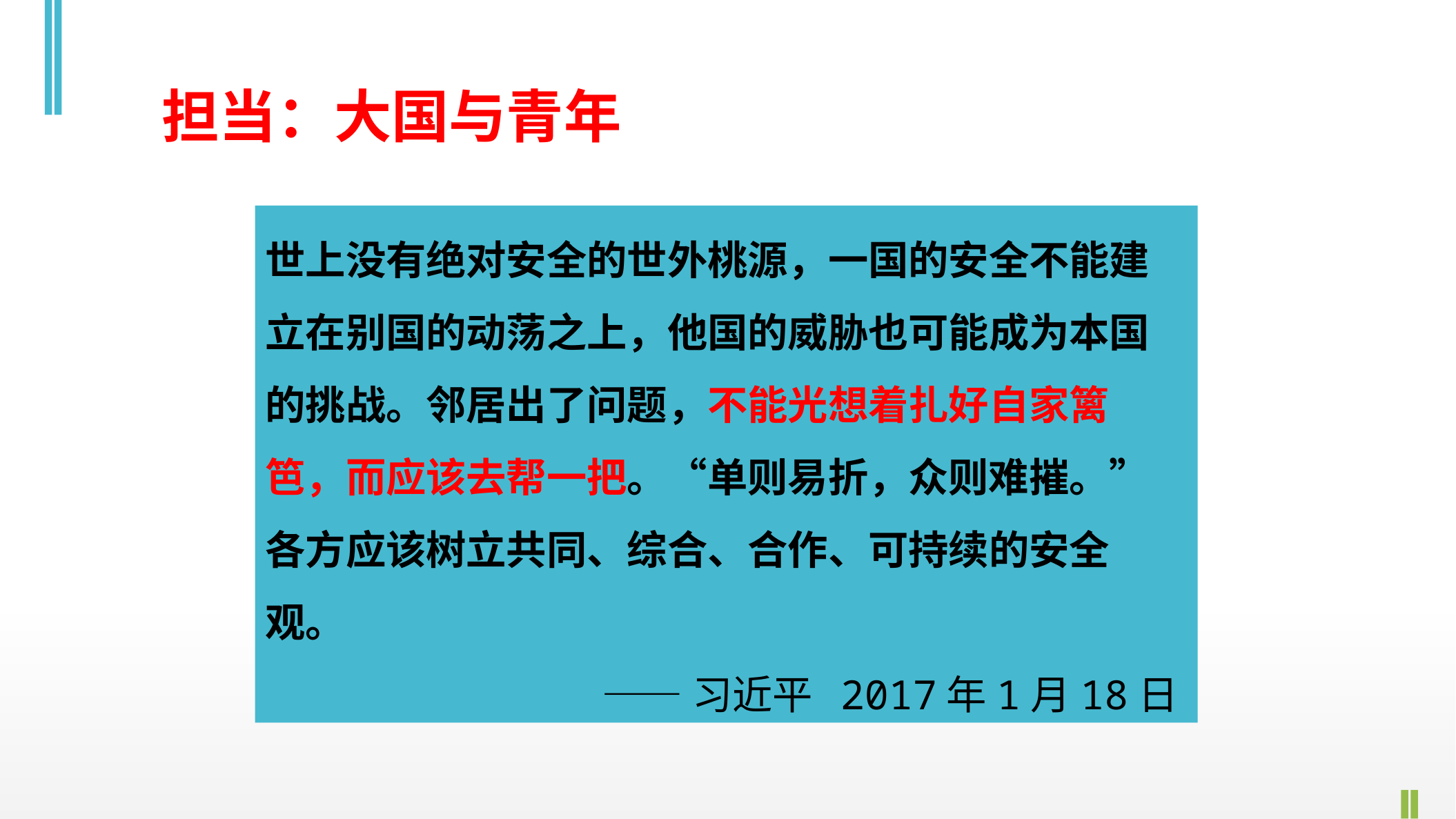

担当：大国与青年
世上没有绝对安全的世外桃源，一国的安全不能建立在别国的动荡之上，他国的威胁也可能成为本国的挑战。邻居出了问题，不能光想着扎好自家篱笆，而应该去帮一把。“单则易折，众则难摧。”各方应该树立共同、综合、合作、可持续的安全观。
——习近平  2017年1月18日